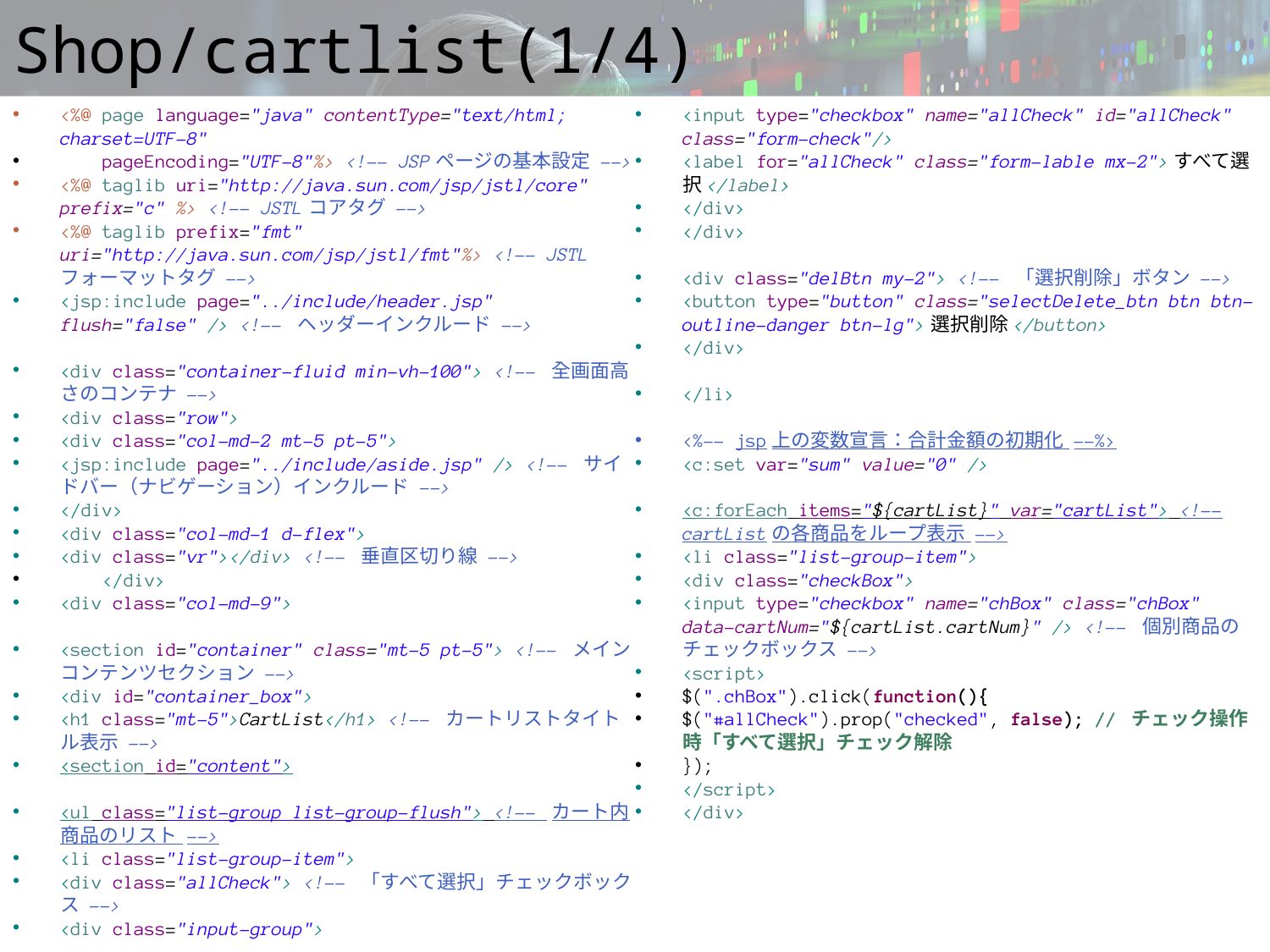

# Shop/cartlist(1/4)
<%@ page language="java" contentType="text/html; charset=UTF-8"
    pageEncoding="UTF-8"%> <!-- JSPページの基本設定 -->
<%@ taglib uri="http://java.sun.com/jsp/jstl/core" prefix="c" %> <!-- JSTLコアタグ -->
<%@ taglib prefix="fmt" uri="http://java.sun.com/jsp/jstl/fmt"%> <!-- JSTLフォーマットタグ -->
<jsp:include page="../include/header.jsp" flush="false" /> <!-- ヘッダーインクルード -->

<div class="container-fluid min-vh-100"> <!-- 全画面高さのコンテナ -->
<div class="row">
<div class="col-md-2 mt-5 pt-5">
<jsp:include page="../include/aside.jsp" /> <!-- サイドバー（ナビゲーション）インクルード -->
</div>
<div class="col-md-1 d-flex">
<div class="vr"></div> <!-- 垂直区切り線 -->
    </div>
<div class="col-md-9">

<section id="container" class="mt-5 pt-5"> <!-- メインコンテンツセクション -->
<div id="container_box">
<h1 class="mt-5">CartList</h1> <!-- カートリストタイトル表示 -->
<section id="content">

<ul class="list-group list-group-flush"> <!-- カート内商品のリスト -->
<li class="list-group-item">
<div class="allCheck"> <!-- 「すべて選択」チェックボックス -->
<div class="input-group">
<input type="checkbox" name="allCheck" id="allCheck" class="form-check"/>
<label for="allCheck" class="form-lable mx-2">すべて選択</label>
</div>
</div>

<div class="delBtn my-2"> <!-- 「選択削除」ボタン -->
<button type="button" class="selectDelete_btn btn btn-outline-danger btn-lg">選択削除</button>
</div>

</li>

<%-- jsp上の変数宣言：合計金額の初期化 --%>
<c:set var="sum" value="0" />

<c:forEach items="${cartList}" var="cartList"> <!-- cartListの各商品をループ表示 -->
<li class="list-group-item">
<div class="checkBox">
<input type="checkbox" name="chBox" class="chBox" data-cartNum="${cartList.cartNum}" /> <!-- 個別商品のチェックボックス -->
<script>
$(".chBox").click(function(){
$("#allCheck").prop("checked", false); // チェック操作時「すべて選択」チェック解除
});
</script>
</div>